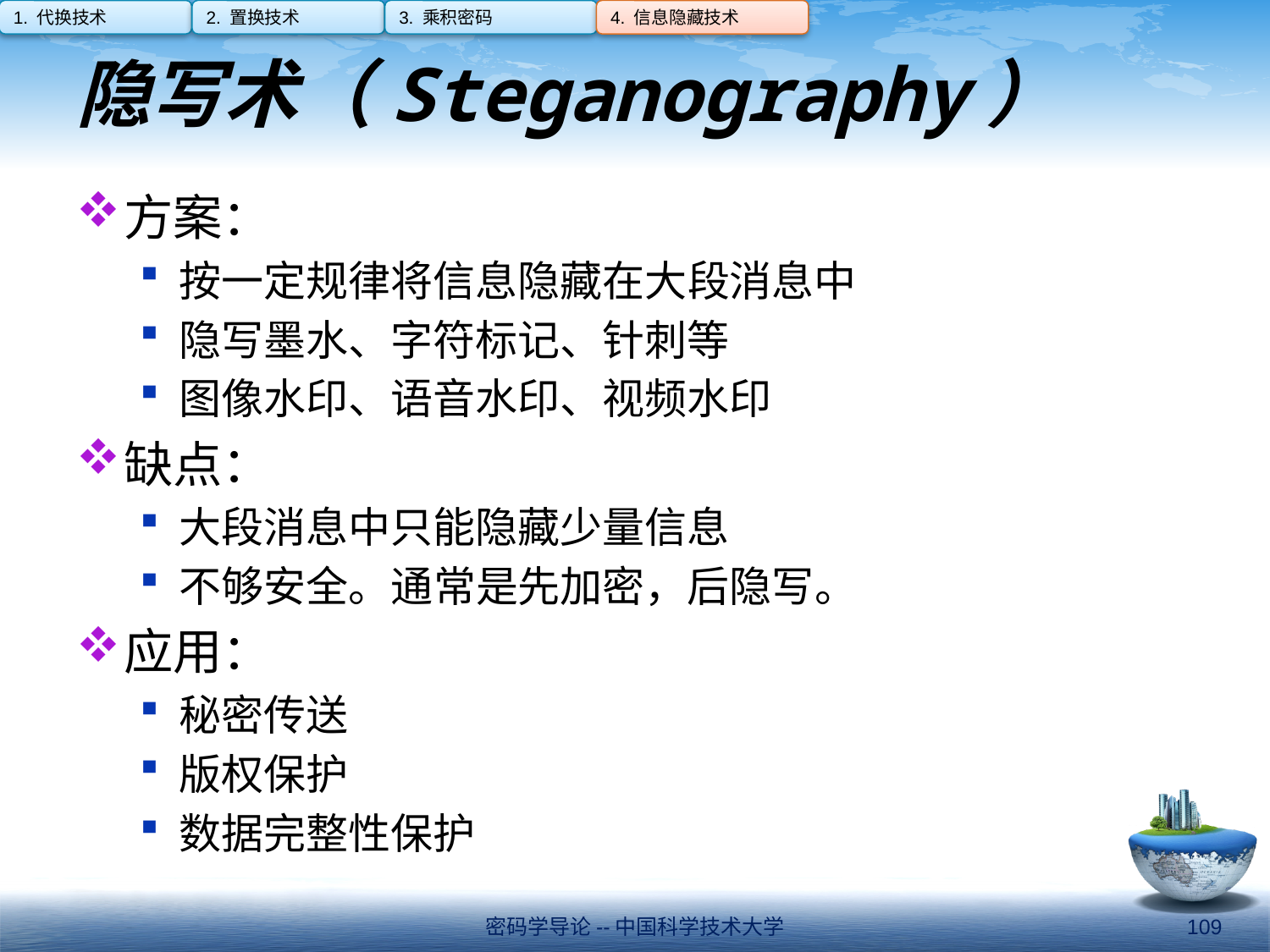

1. 代换技术
2. 置换技术
3. 乘积密码
4. 信息隐藏技术
# 隐写术（Steganography）
方案：
按一定规律将信息隐藏在大段消息中
隐写墨水、字符标记、针刺等
图像水印、语音水印、视频水印
缺点：
大段消息中只能隐藏少量信息
不够安全。通常是先加密，后隐写。
应用：
秘密传送
版权保护
数据完整性保护
密码学导论--中国科学技术大学
109